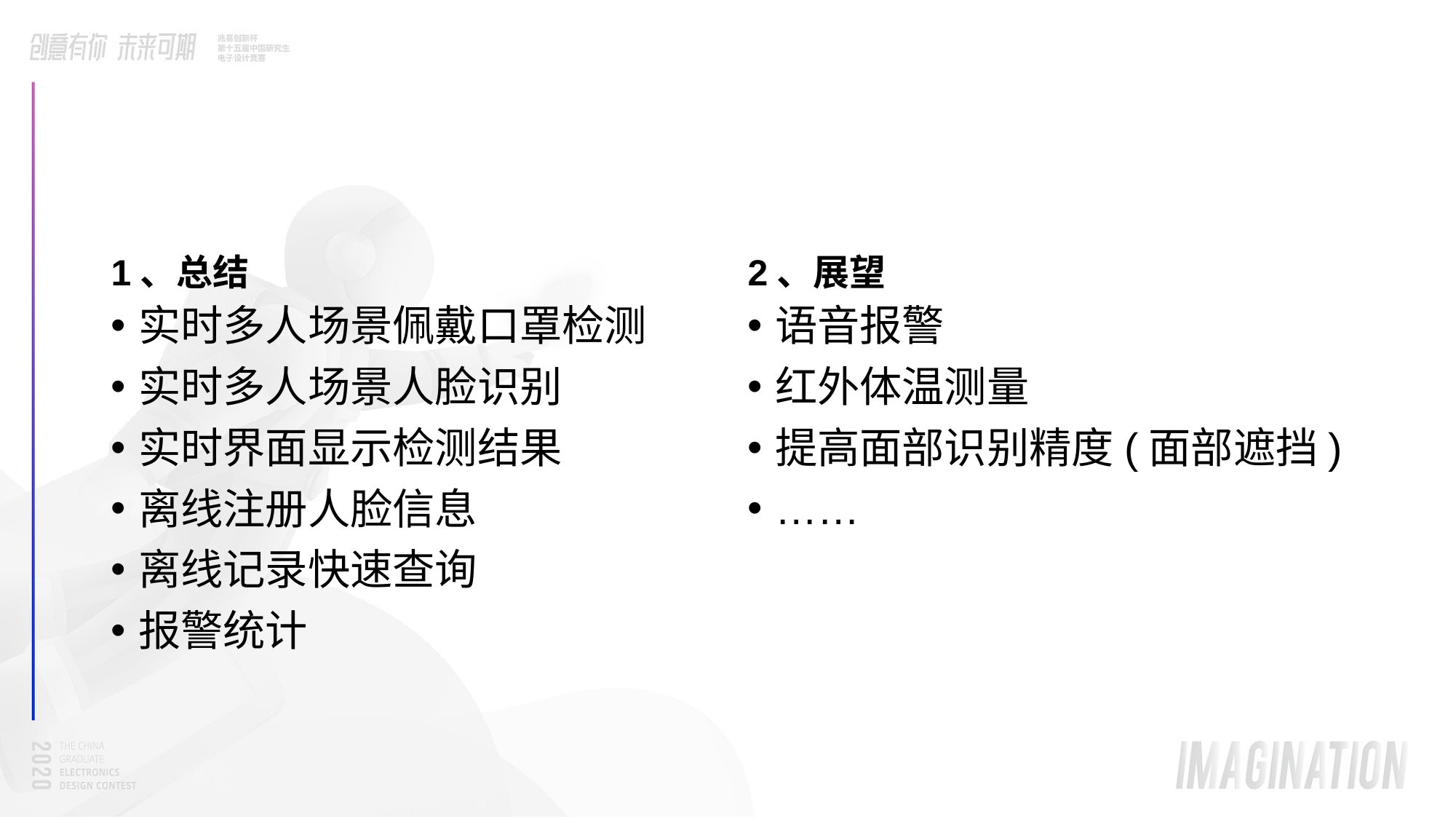

1、总结
2、展望
实时多人场景佩戴口罩检测
实时多人场景人脸识别
实时界面显示检测结果
离线注册人脸信息
离线记录快速查询
报警统计
语音报警
红外体温测量
提高面部识别精度(面部遮挡)
……